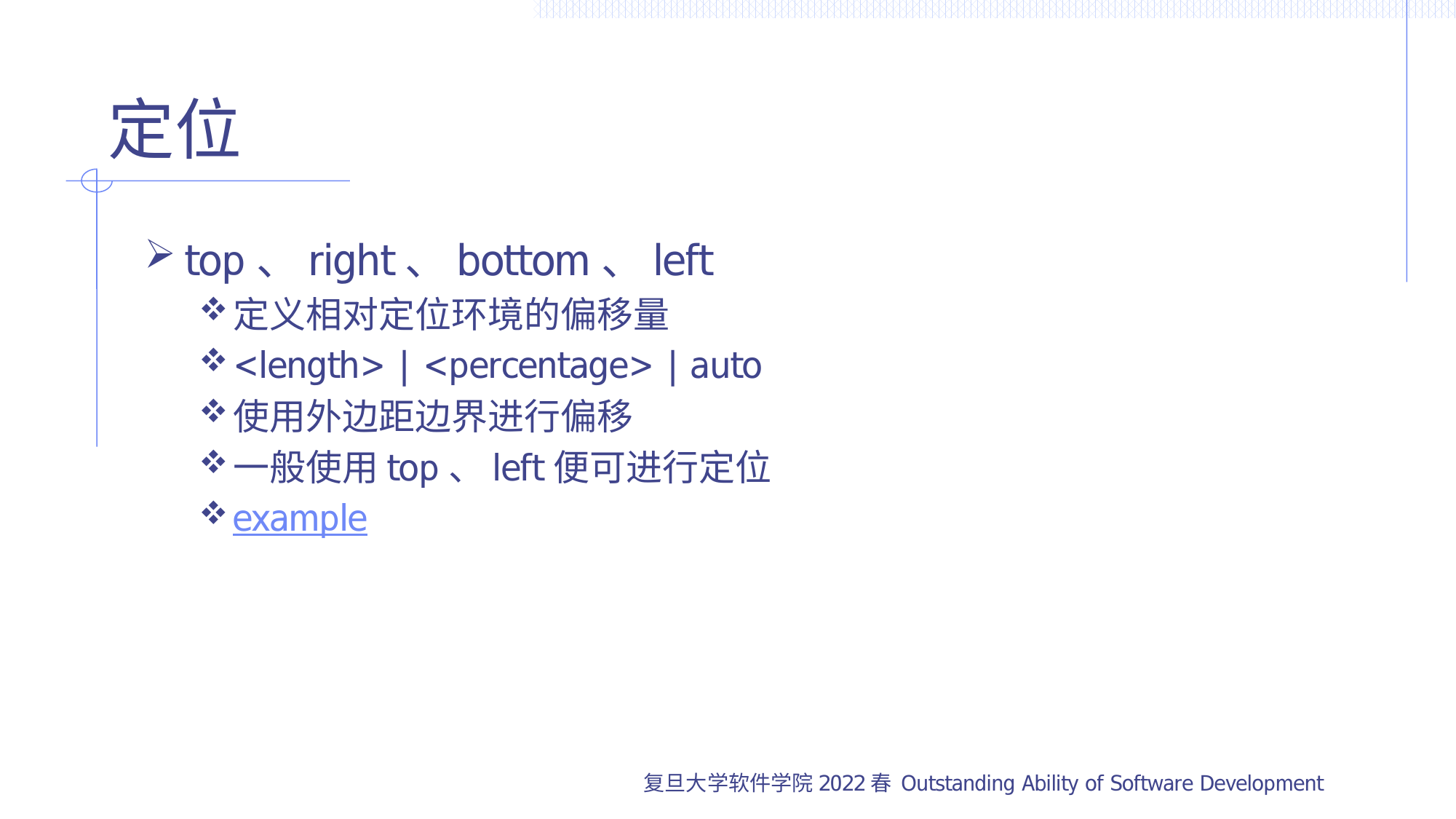

# 定位
top、right、bottom、left
定义相对定位环境的偏移量
<length> | <percentage> | auto
使用外边距边界进行偏移
一般使用top、left便可进行定位
example